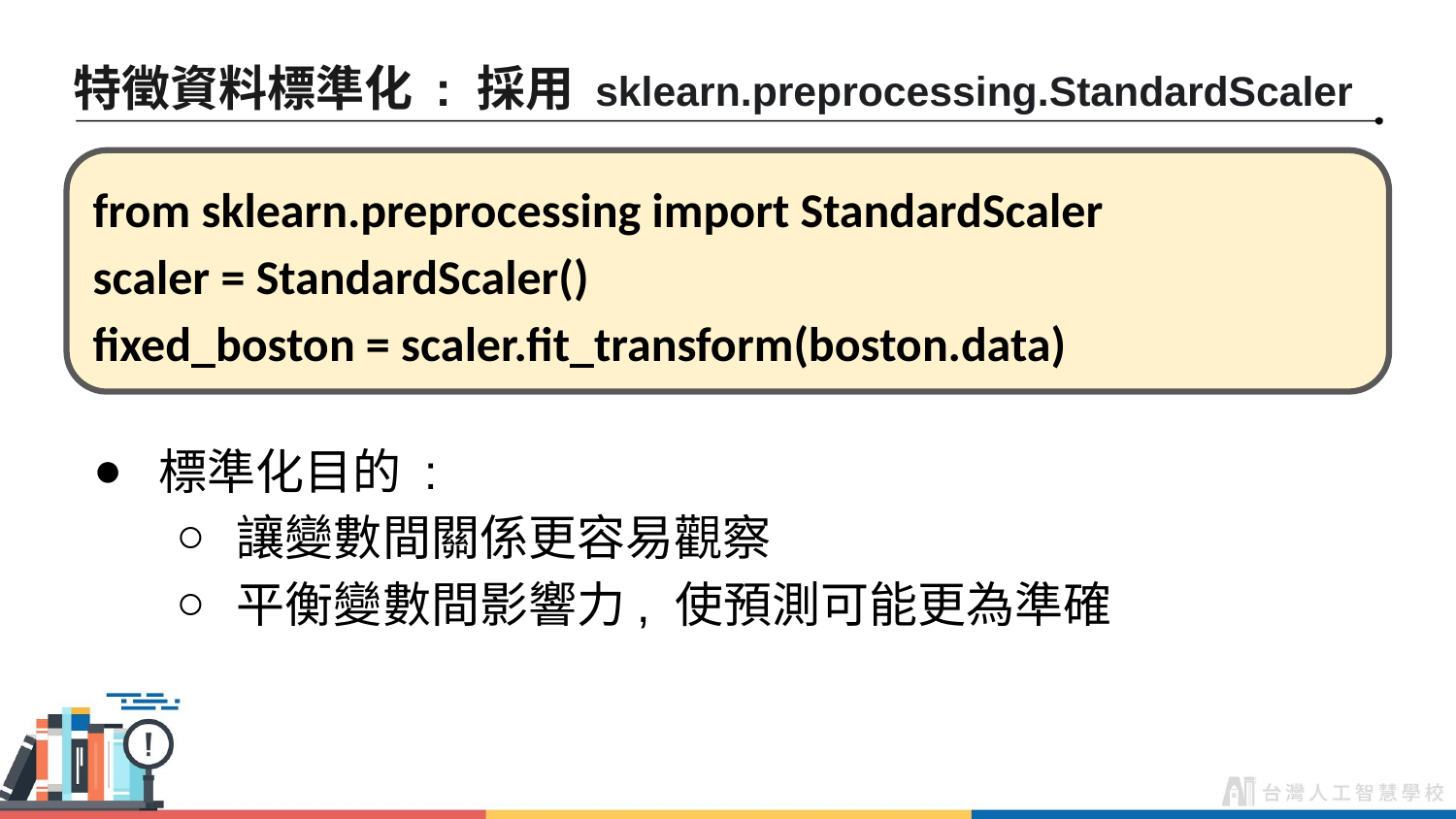

# 特徵資料標準化 : 採用 sklearn.preprocessing.StandardScaler

from sklearn.preprocessing import StandardScaler
scaler = StandardScaler()
fixed_boston = scaler.fit_transform(boston.data)
標準化目的 :
讓變數間關係更容易觀察
平衡變數間影響力, 使預測可能更為準確